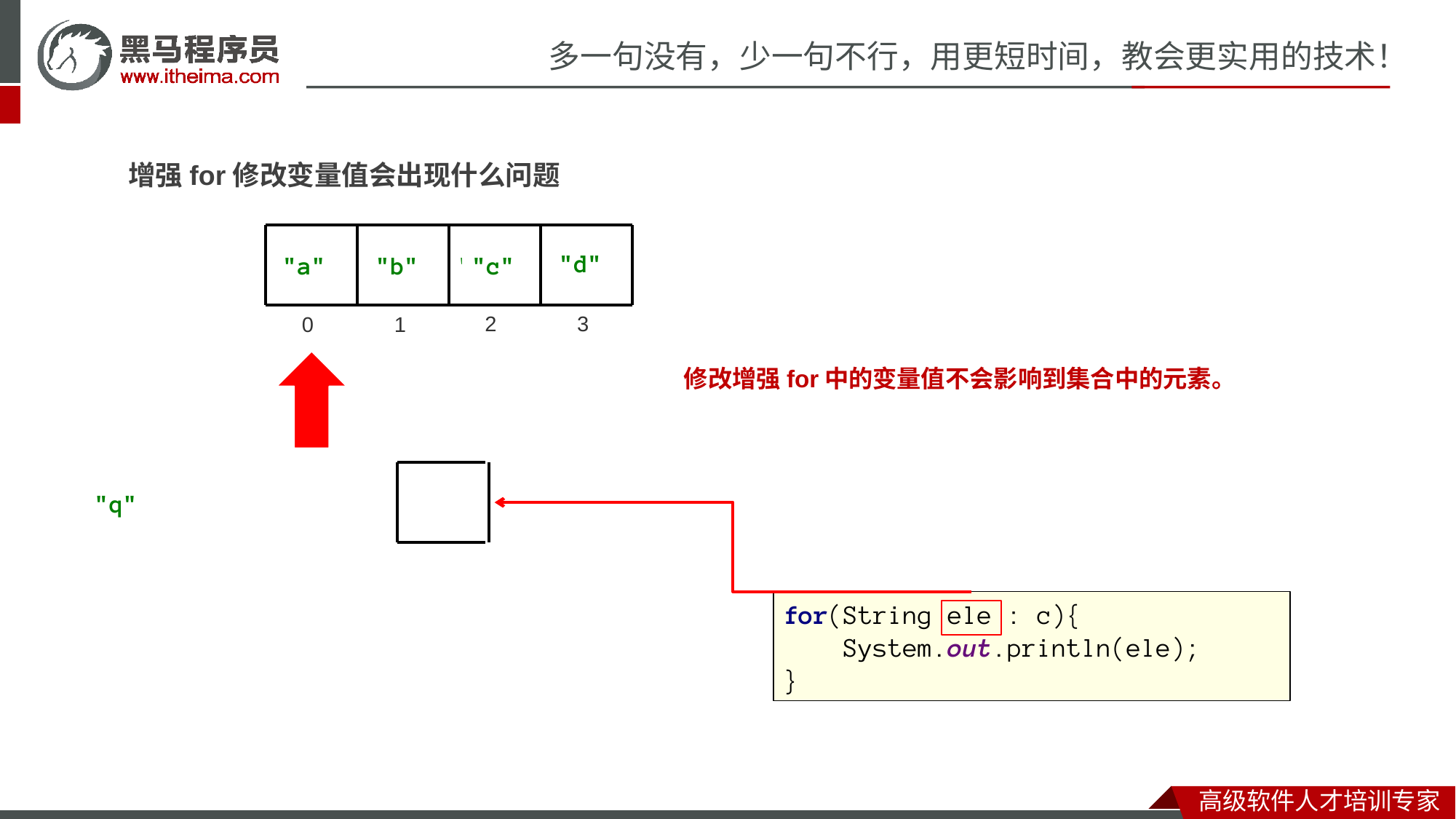

增强for修改变量值会出现什么问题
"d"
"a"
"a"
"b"
"e"
"c"
2
3
0
1
修改增强for中的变量值不会影响到集合中的元素。

"q"
for(String ele : c){
    System.out.println(ele);
}